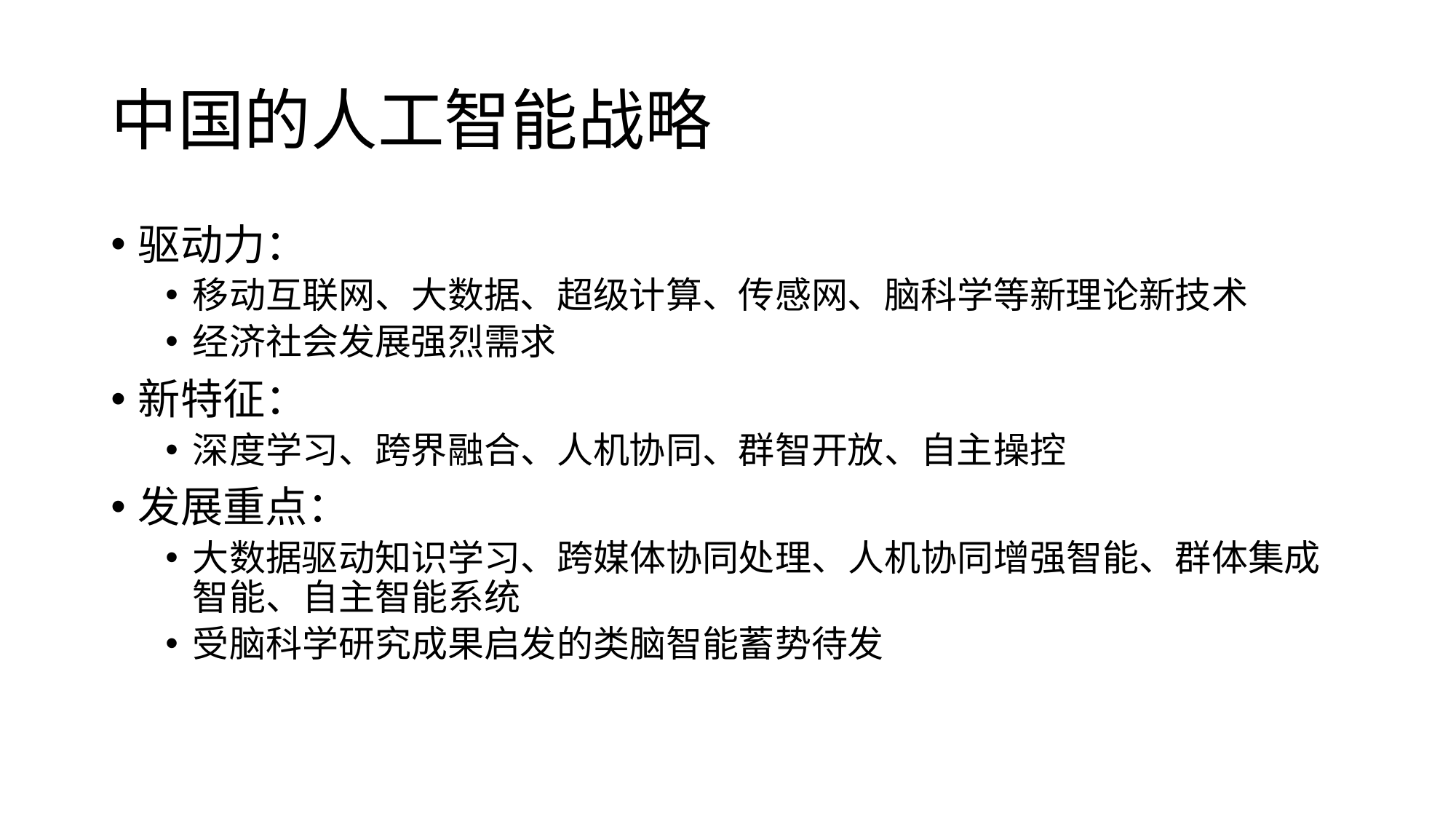

# 中国的人工智能战略
驱动力：
移动互联网、大数据、超级计算、传感网、脑科学等新理论新技术
经济社会发展强烈需求
新特征：
深度学习、跨界融合、人机协同、群智开放、自主操控
发展重点：
大数据驱动知识学习、跨媒体协同处理、人机协同增强智能、群体集成智能、自主智能系统
受脑科学研究成果启发的类脑智能蓄势待发